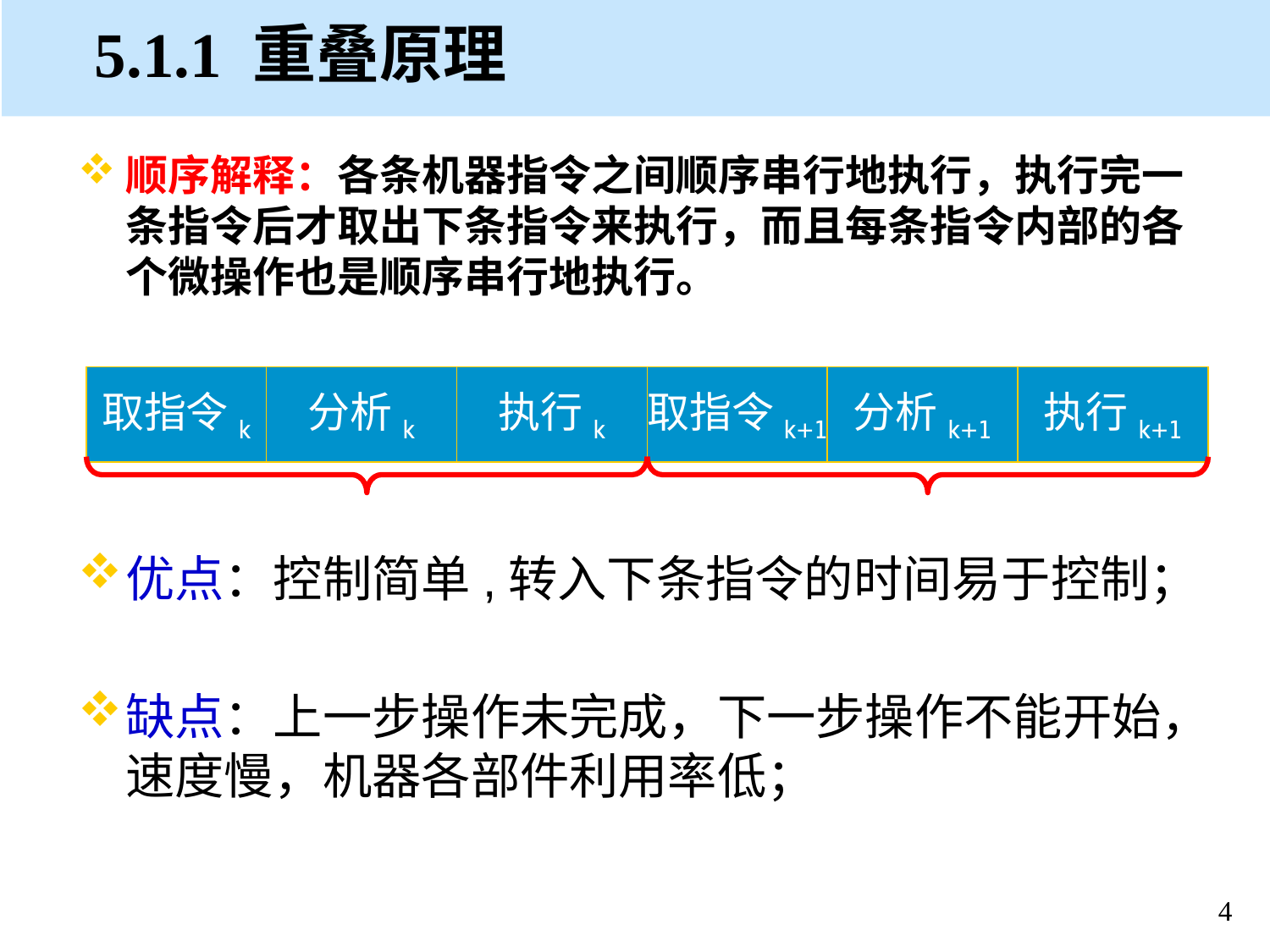

# 5.1.1 重叠原理
顺序解释：各条机器指令之间顺序串行地执行，执行完一条指令后才取出下条指令来执行，而且每条指令内部的各个微操作也是顺序串行地执行。

优点：控制简单,转入下条指令的时间易于控制；

缺点：上一步操作未完成，下一步操作不能开始，速度慢，机器各部件利用率低；

取指令k
分析k
执行k
取指令k+1
分析k+1
执行k+1